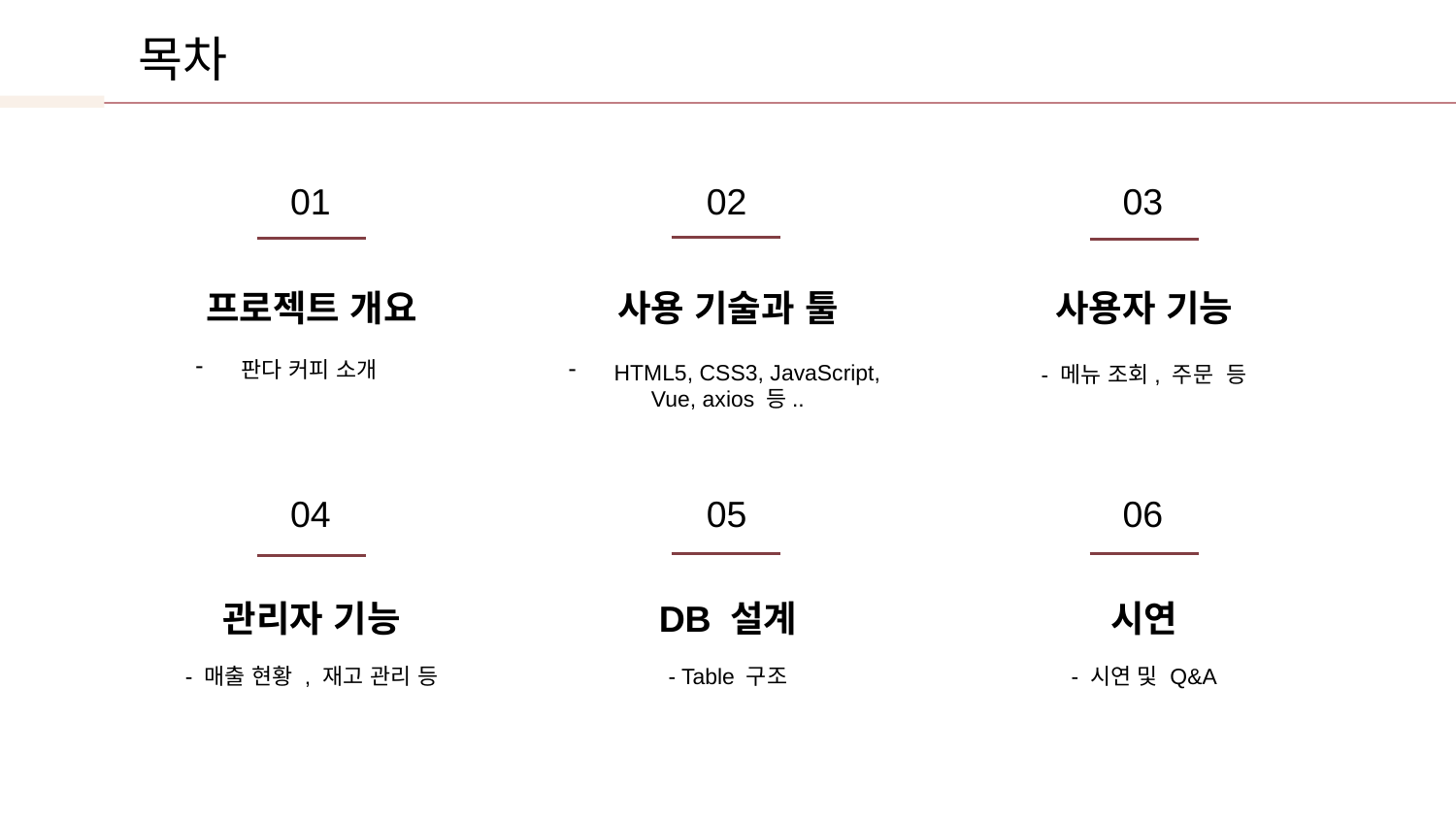

목차

01
02
03
프로젝트 개요
사용 기술과 툴
사용자 기능
판다 커피 소개
HTML5, CSS3, JavaScript,
Vue, axios 등..
- 메뉴 조회, 주문  등
05
04
06
관리자 기능
DB 설계
시연
- 매출 현황 , 재고 관리 등
- Table 구조
- 시연 및 Q&A